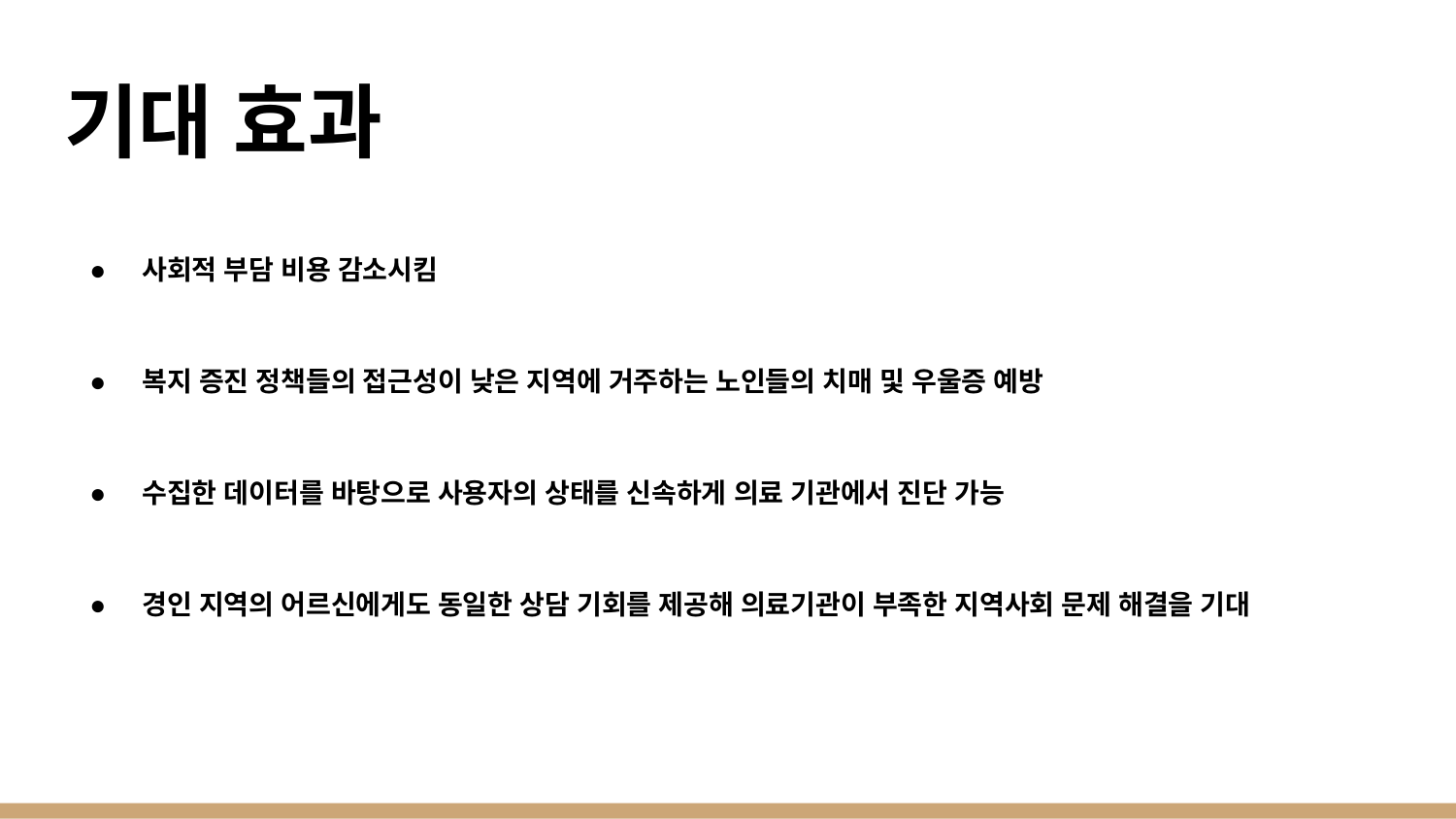

# 기대 효과

사회적 부담 비용 감소시킴

복지 증진 정책들의 접근성이 낮은 지역에 거주하는 노인들의 치매 및 우울증 예방

수집한 데이터를 바탕으로 사용자의 상태를 신속하게 의료 기관에서 진단 가능

경인 지역의 어르신에게도 동일한 상담 기회를 제공해 의료기관이 부족한 지역사회 문제 해결을 기대